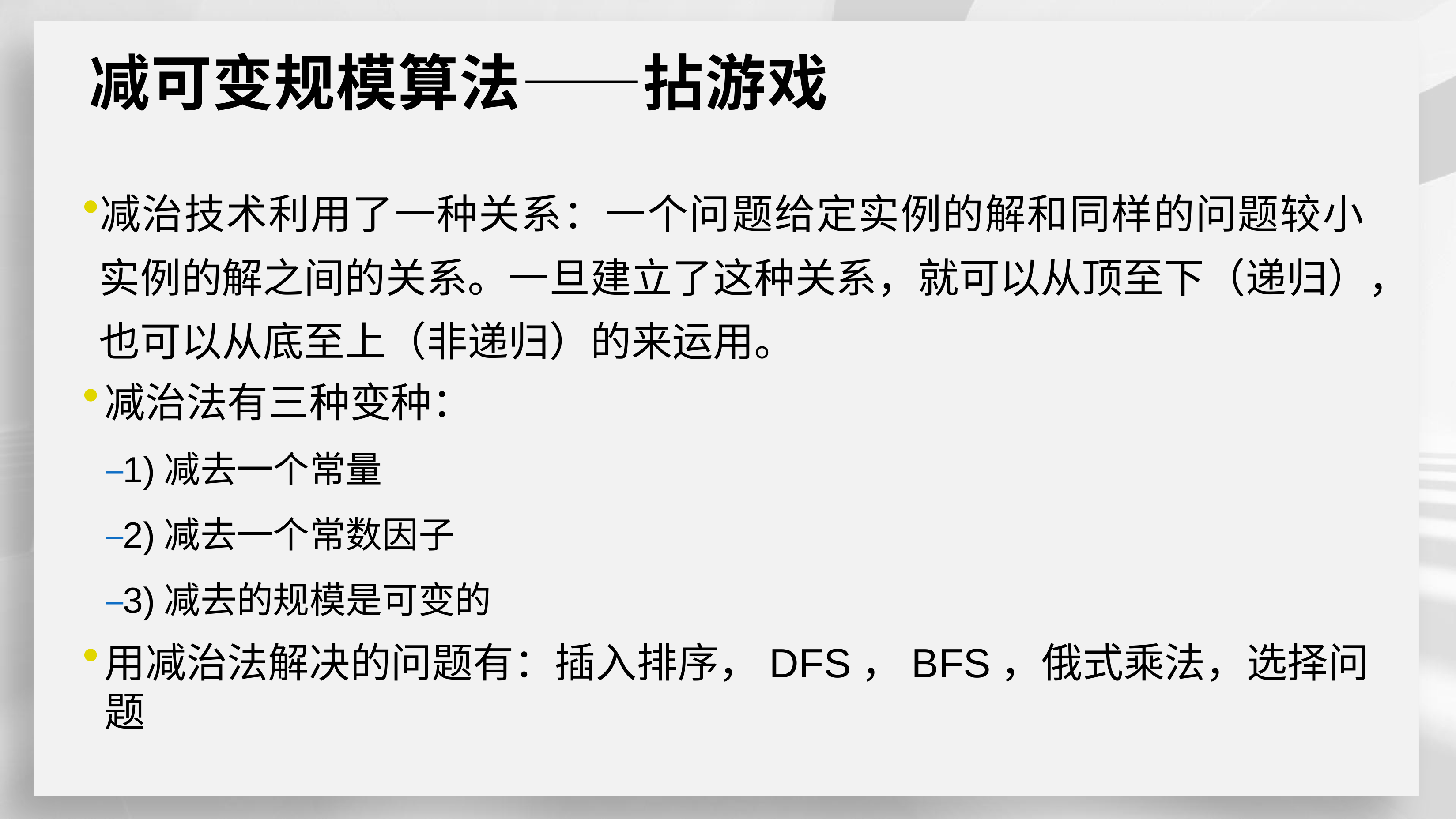

# 减可变规模算法——拈游戏
减治技术利用了一种关系：一个问题给定实例的解和同样的问题较小 实例的解之间的关系。一旦建立了这种关系，就可以从顶至下（递归）， 也可以从底至上（非递归）的来运用。
减治法有三种变种：
–1)减去一个常量
–2)减去一个常数因子
–3)减去的规模是可变的
用减治法解决的问题有：插入排序，DFS，BFS，俄式乘法，选择问题